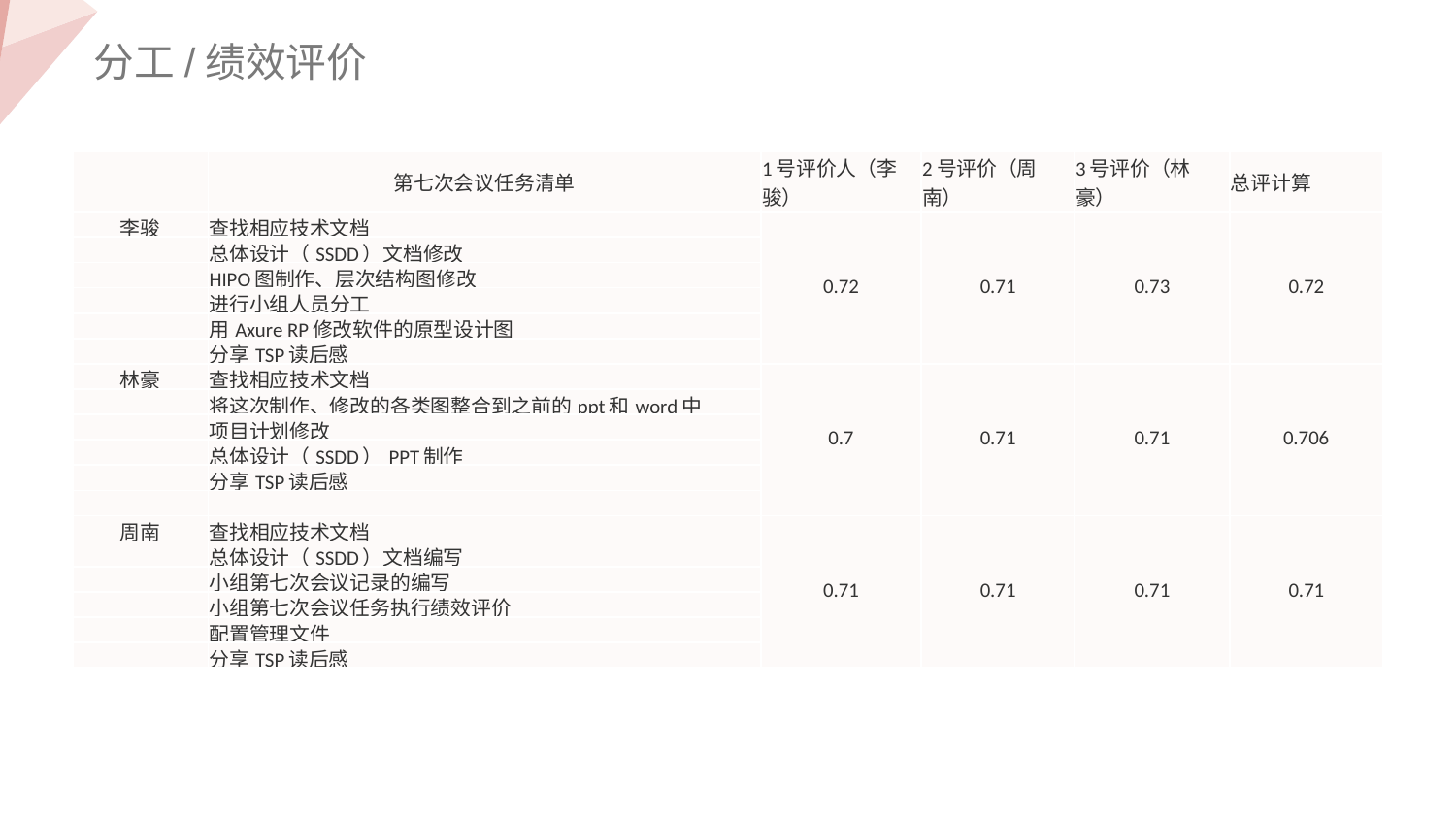

分工/绩效评价
|  | 第七次会议任务清单 | 1号评价人（李骏） | 2号评价（周南） | 3号评价（林豪） | 总评计算 |
| --- | --- | --- | --- | --- | --- |
| 李骏 | 查找相应技术文档 | 0.72 | 0.71 | 0.73 | 0.72 |
|  | 总体设计（SSDD）文档修改 |  |  |  |  |
|  | HIPO图制作、层次结构图修改 |  |  |  |  |
|  | 进行小组人员分工 |  |  |  |  |
|  | 用Axure RP修改软件的原型设计图 |  |  |  |  |
|  | 分享TSP读后感 |  |  |  |  |
| 林豪 | 查找相应技术文档 | 0.7 | 0.71 | 0.71 | 0.706 |
|  | 将这次制作、修改的各类图整合到之前的ppt和word中 |  |  |  |  |
|  | 项目计划修改 |  |  |  |  |
|  | 总体设计（SSDD）PPT制作 |  |  |  |  |
|  | 分享TSP读后感 |  |  |  |  |
|  |  |  |  |  |  |
| 周南 | 查找相应技术文档 | 0.71 | 0.71 | 0.71 | 0.71 |
|  | 总体设计（SSDD）文档编写 |  |  |  |  |
|  | 小组第七次会议记录的编写 |  |  |  |  |
|  | 小组第七次会议任务执行绩效评价 |  |  |  |  |
|  | 配置管理文件 |  |  |  |  |
|  | 分享TSP读后感 |  |  |  |  |